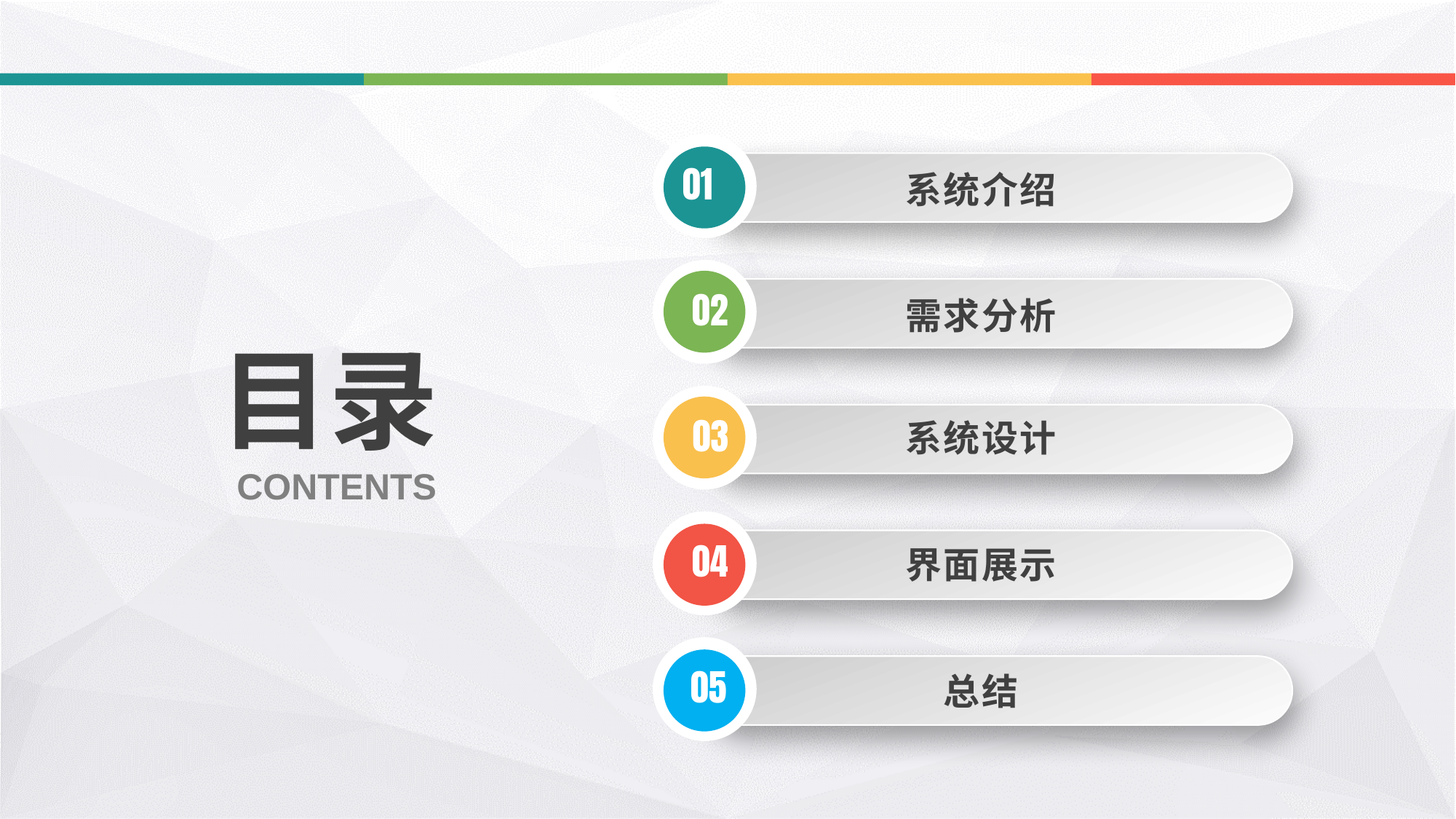

01

系统介绍

02

需求分析
目录

03

系统设计
CONTENTS

04

界面展示

05

总结